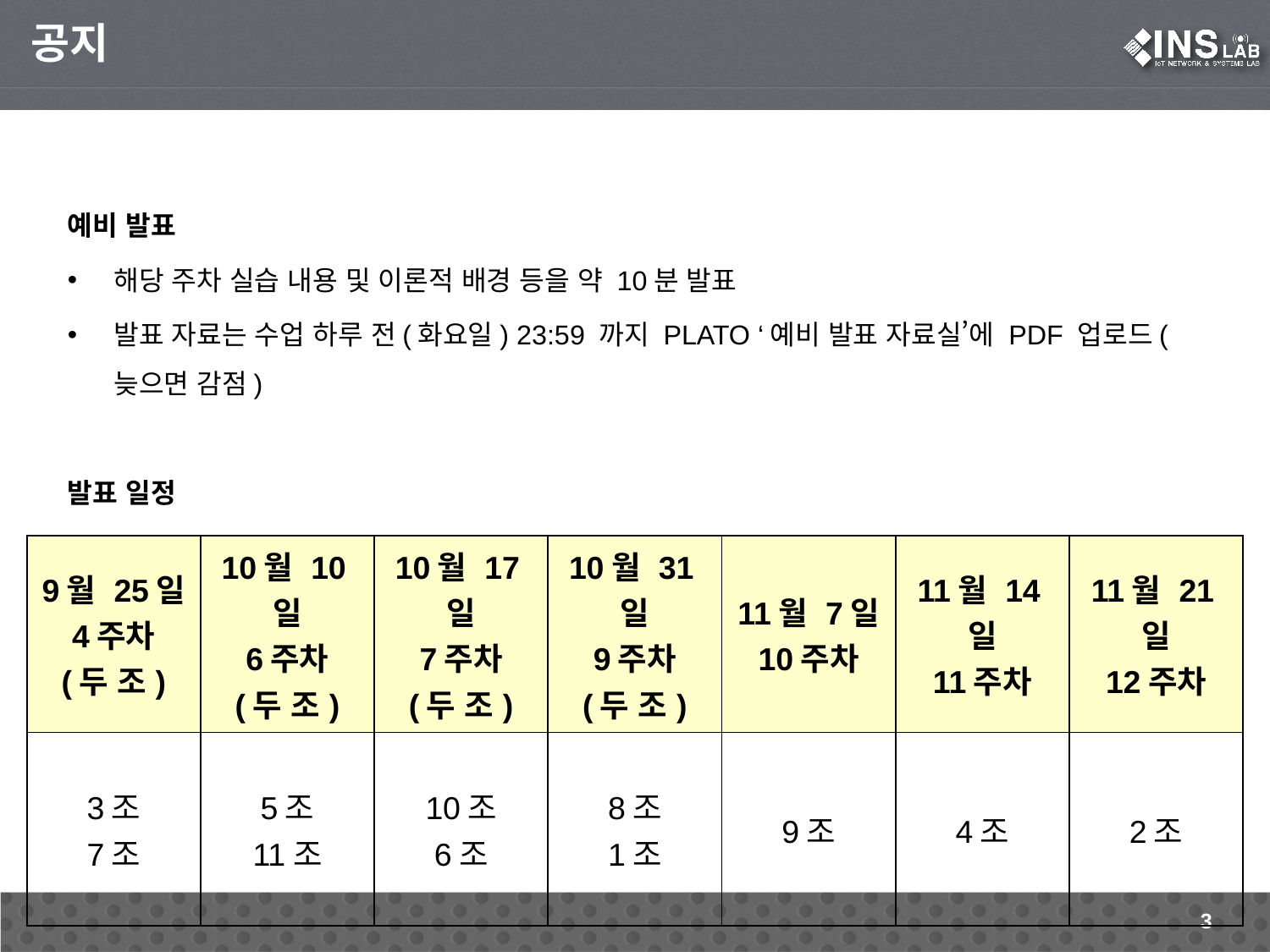

공지
예비 발표
해당 주차 실습 내용 및 이론적 배경 등을 약 10분 발표
발표 자료는 수업 하루 전(화요일) 23:59 까지 PLATO ‘예비 발표 자료실’에 PDF 업로드(늦으면 감점)

발표 일정
| 9월 25일 4주차 (두 조) | 10월 10일 6주차 (두 조) | 10월 17일 7주차 (두 조) | 10월 31일 9주차 (두 조) | 11월 7일 10주차 | 11월 14일 11주차 | 11월 21일 12주차 |
| --- | --- | --- | --- | --- | --- | --- |
| 3조 7조 | 5조 11조 | 10조 6조 | 8조 1조 | 9조 | 4조 | 2조 |
3